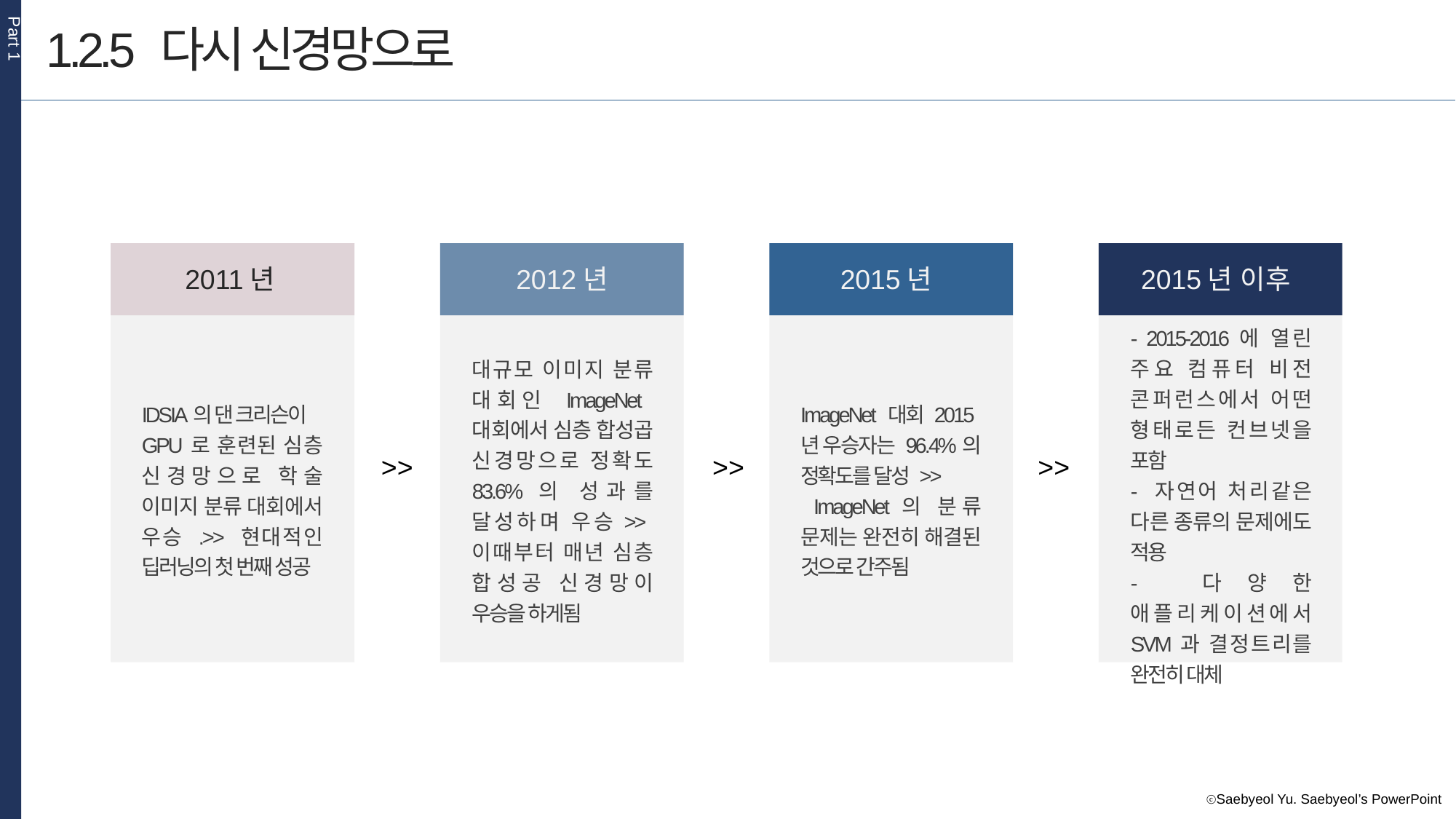

Part 1
1.2.5 다시 신경망으로

2011년
2012년
2015년
2015년 이후
- 2015-2016에 열린 주요 컴퓨터 비전 콘퍼런스에서 어떤 형태로든 컨브넷을 포함
- 자연어 처리같은 다른 종류의 문제에도 적용
- 다양한 애플리케이션에서 SVM과 결정트리를 완전히 대체
대규모 이미지 분류 대회인 ImageNet  대회에서 심층 합성곱 신경망으로 정확도 83.6%의 성과를 달성하며 우승>>이때부터 매년 심층 합성공 신경망이 우승을 하게됨
IDSIA의 댄 크리슨이
GPU로 훈련된 심층 신경망으로 학술 이미지 분류 대회에서 우승 .>> 현대적인 딥러닝의 첫 번째 성공
ImageNet 대회 2015년 우승자는 96.4%의 정확도를 달성 >>
 ImageNet의 분류 문제는 완전히 해결된 것으로 간주됨
>>
>>
>>